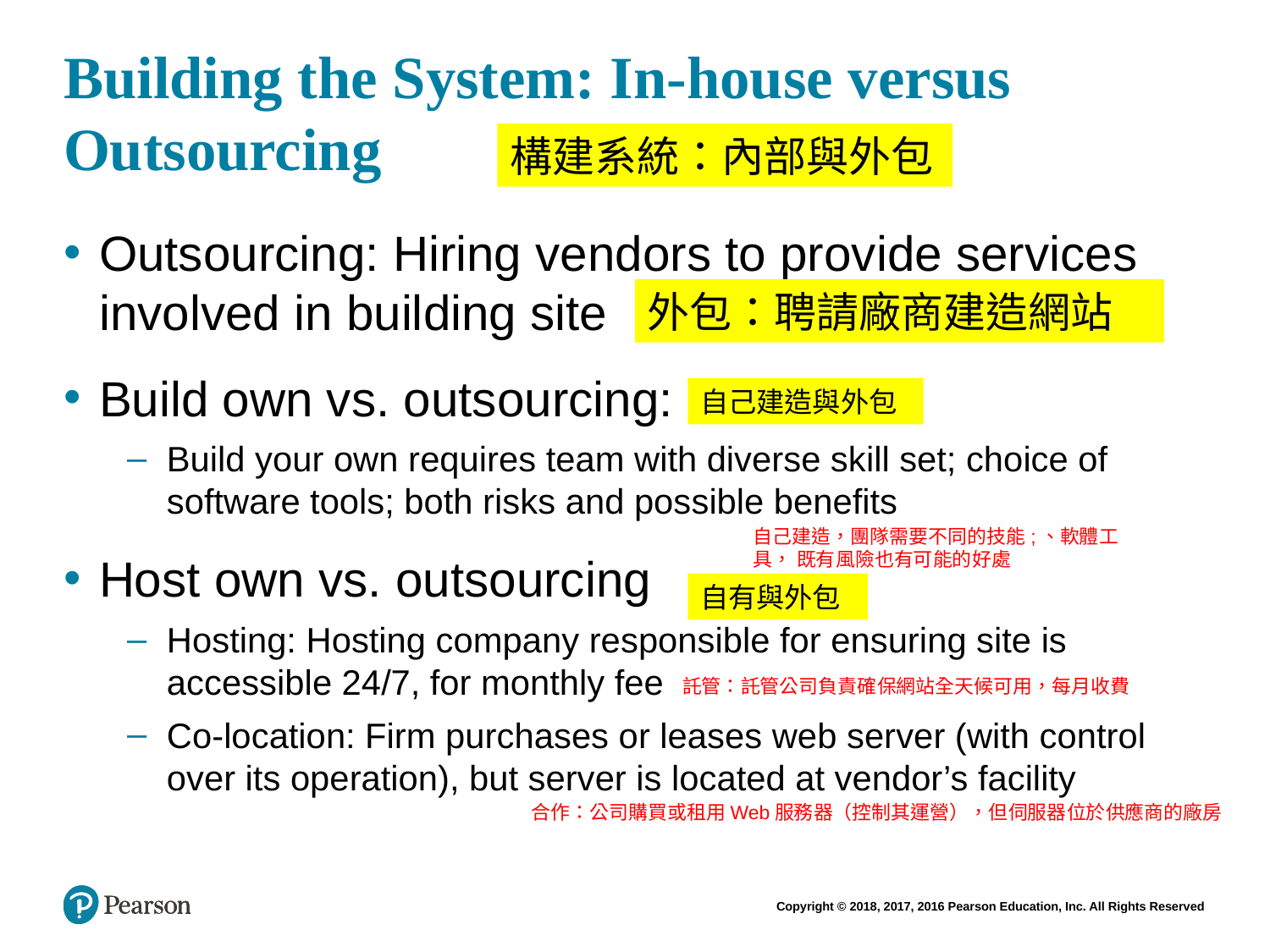

# Building the System: In-house versus Outsourcing
構建系統：內部與外包
Outsourcing: Hiring vendors to provide services involved in building site
Build own vs. outsourcing:
Build your own requires team with diverse skill set; choice of software tools; both risks and possible benefits
Host own vs. outsourcing
Hosting: Hosting company responsible for ensuring site is accessible 24/7, for monthly fee
Co-location: Firm purchases or leases web server (with control over its operation), but server is located at vendor’s facility
外包：聘請廠商建造網站
自己建造與外包
自己建造，團隊需要不同的技能;、軟體工具， 既有風險也有可能的好處
自有與外包
託管：託管公司負責確保網站全天候可用，每月收費
合作：公司購買或租用Web服務器（控制其運營），但伺服器位於供應商的廠房